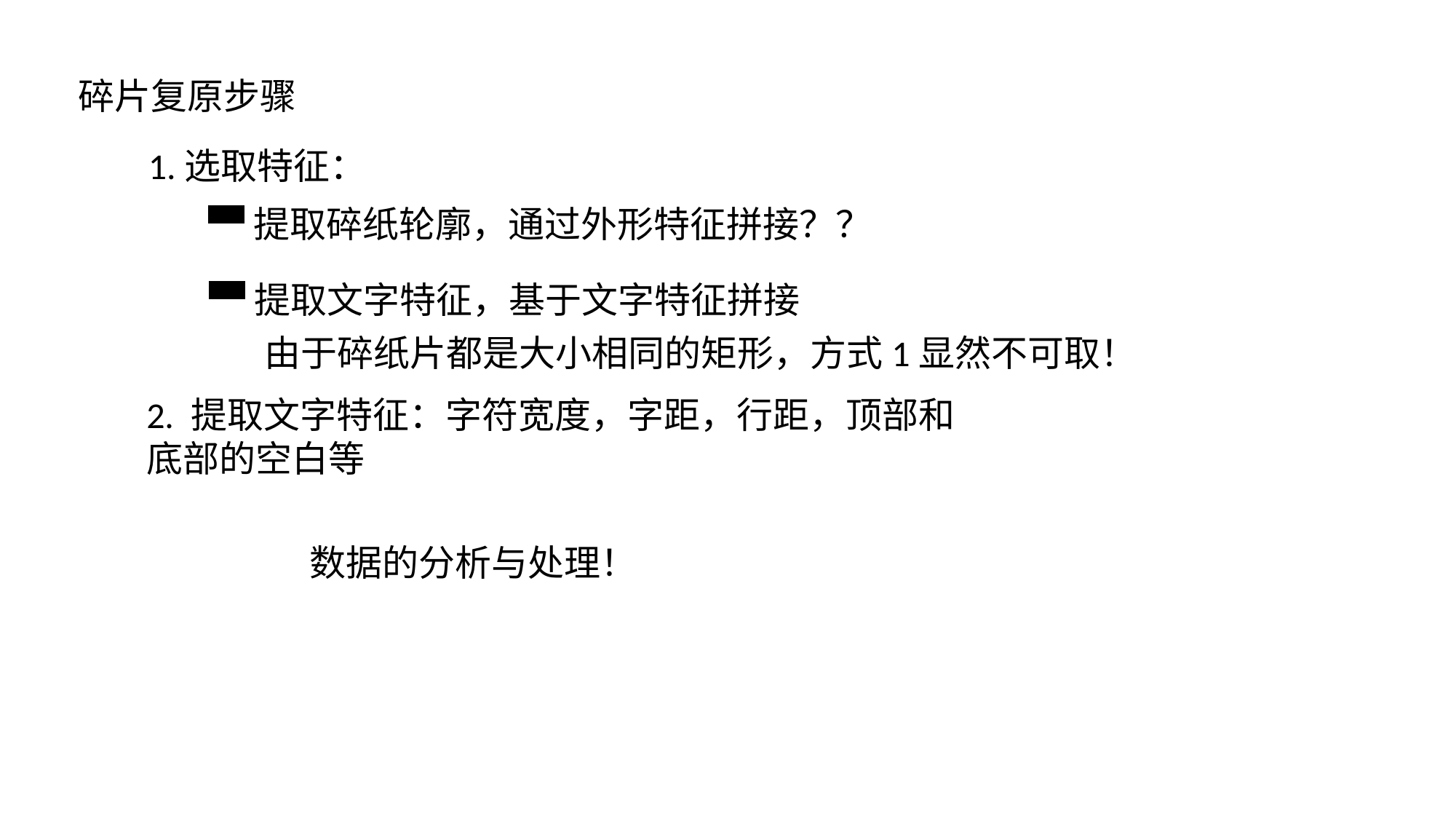

碎片复原步骤
1.选取特征：
▀提取碎纸轮廓，通过外形特征拼接？？
▀提取文字特征，基于文字特征拼接
由于碎纸片都是大小相同的矩形，方式1显然不可取！
2. 提取文字特征：字符宽度，字距，行距，顶部和底部的空白等
数据的分析与处理！